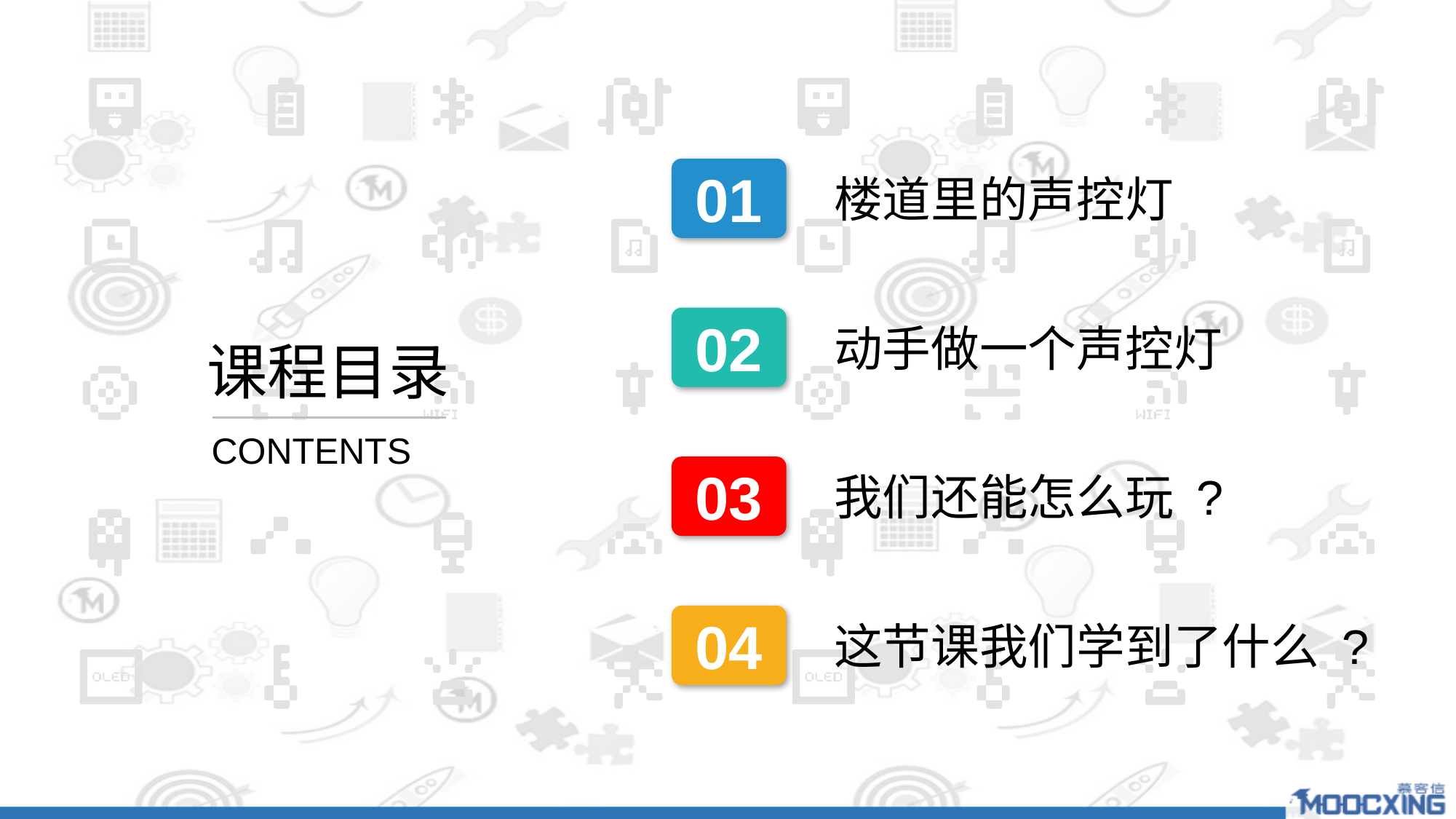

01
楼道里的声控灯
02
动手做一个声控灯
课程目录
CONTENTS
03
我们还能怎么玩 ?
04
这节课我们学到了什么 ?